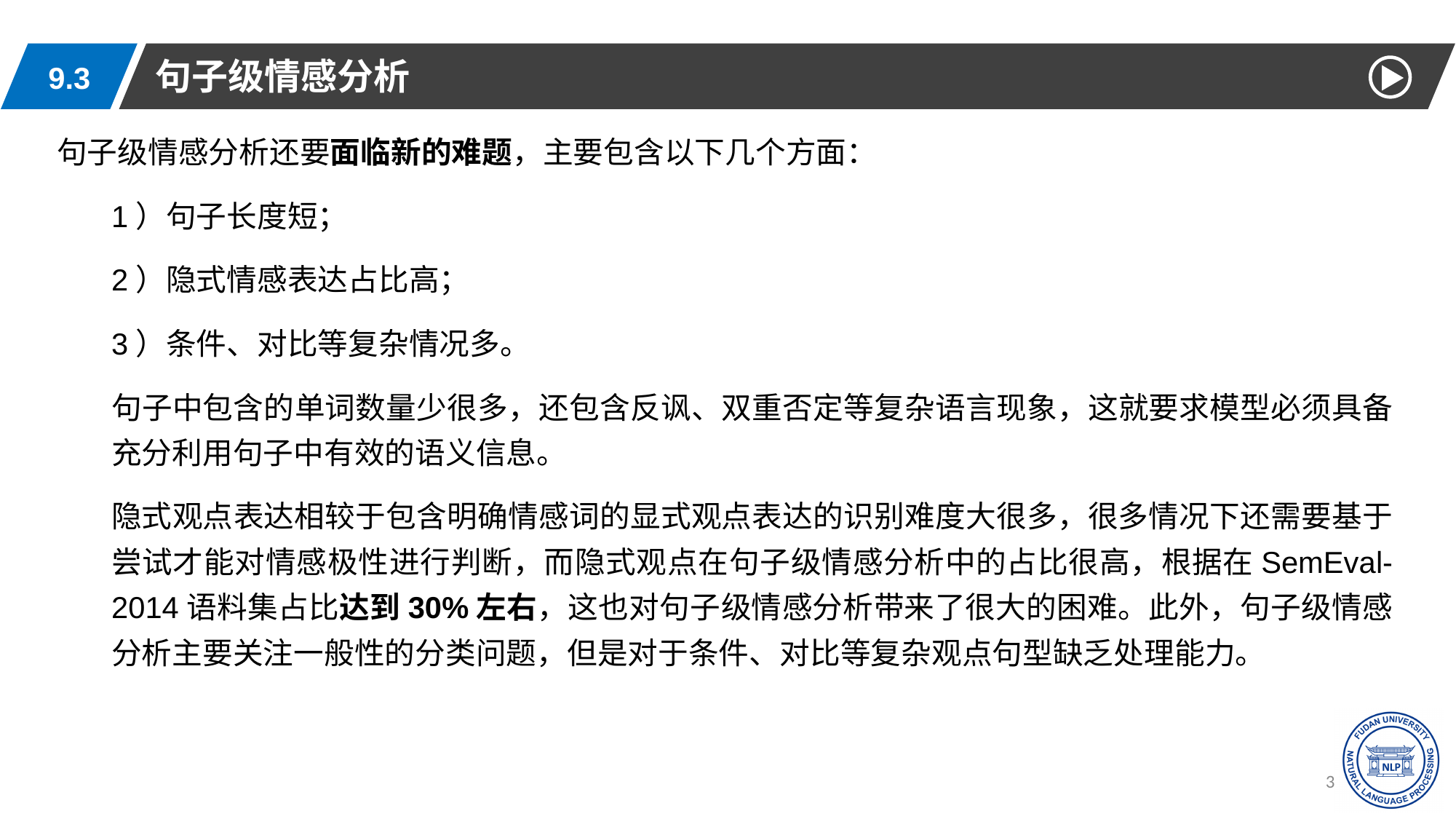

句子级情感分析
9.3

句子级情感分析还要面临新的难题，主要包含以下几个方面：
1）句子长度短；
2）隐式情感表达占比高；
3）条件、对比等复杂情况多。
句子中包含的单词数量少很多，还包含反讽、双重否定等复杂语言现象，这就要求模型必须具备充分利用句子中有效的语义信息。
隐式观点表达相较于包含明确情感词的显式观点表达的识别难度大很多，很多情况下还需要基于尝试才能对情感极性进行判断，而隐式观点在句子级情感分析中的占比很高，根据在SemEval-2014语料集占比达到30%左右，这也对句子级情感分析带来了很大的困难。此外，句子级情感分析主要关注一般性的分类问题，但是对于条件、对比等复杂观点句型缺乏处理能力。
31